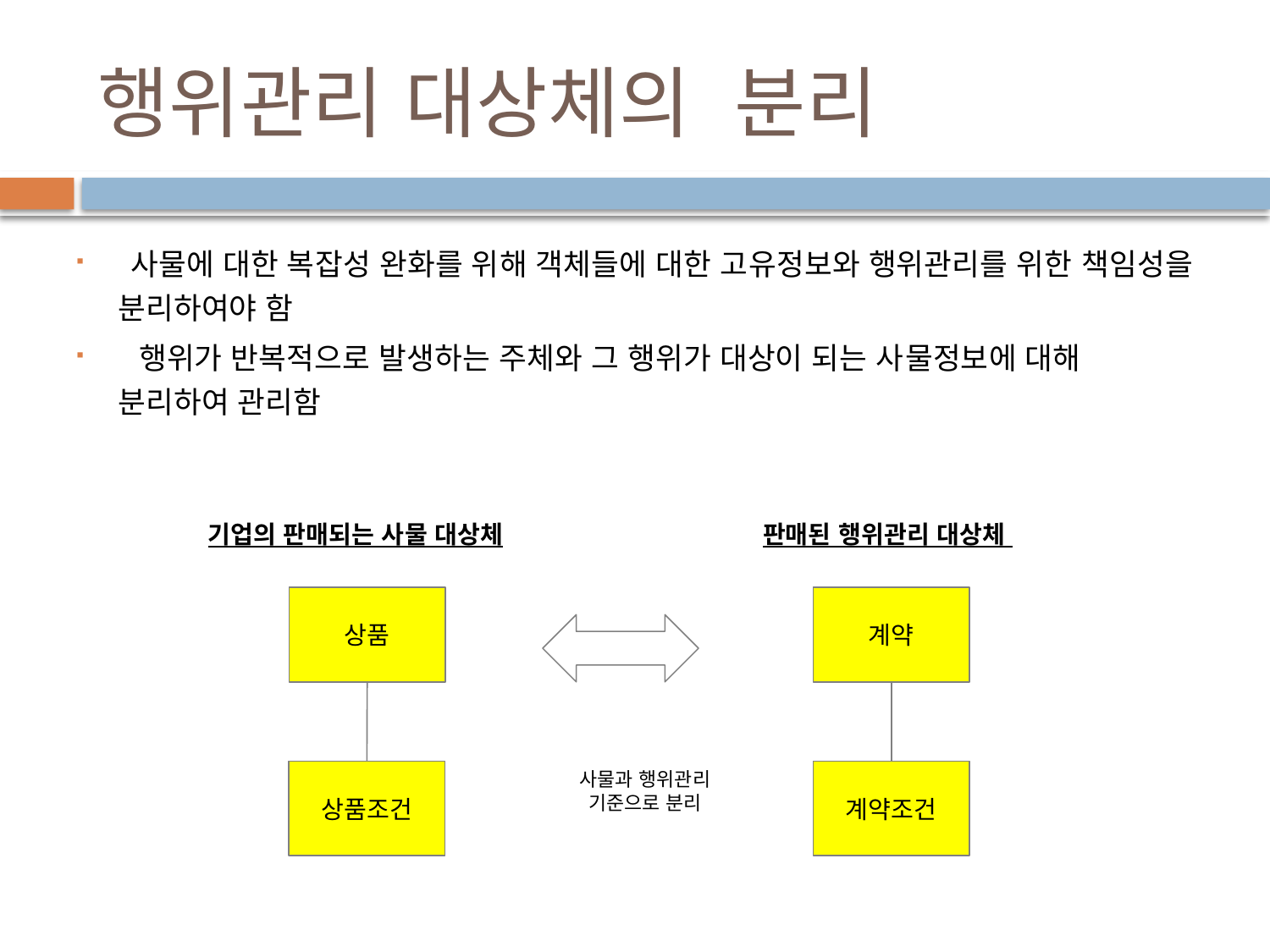

# 행위관리 대상체의  분리
 사물에 대한 복잡성 완화를 위해 객체들에 대한 고유정보와 행위관리를 위한 책임성을 분리하여야 함
  행위가 반복적으로 발생하는 주체와 그 행위가 대상이 되는 사물정보에 대해 분리하여 관리함
기업의 판매되는 사물 대상체
판매된 행위관리 대상체
상품
계약

상품조건
사물과 행위관리 기준으로 분리
계약조건